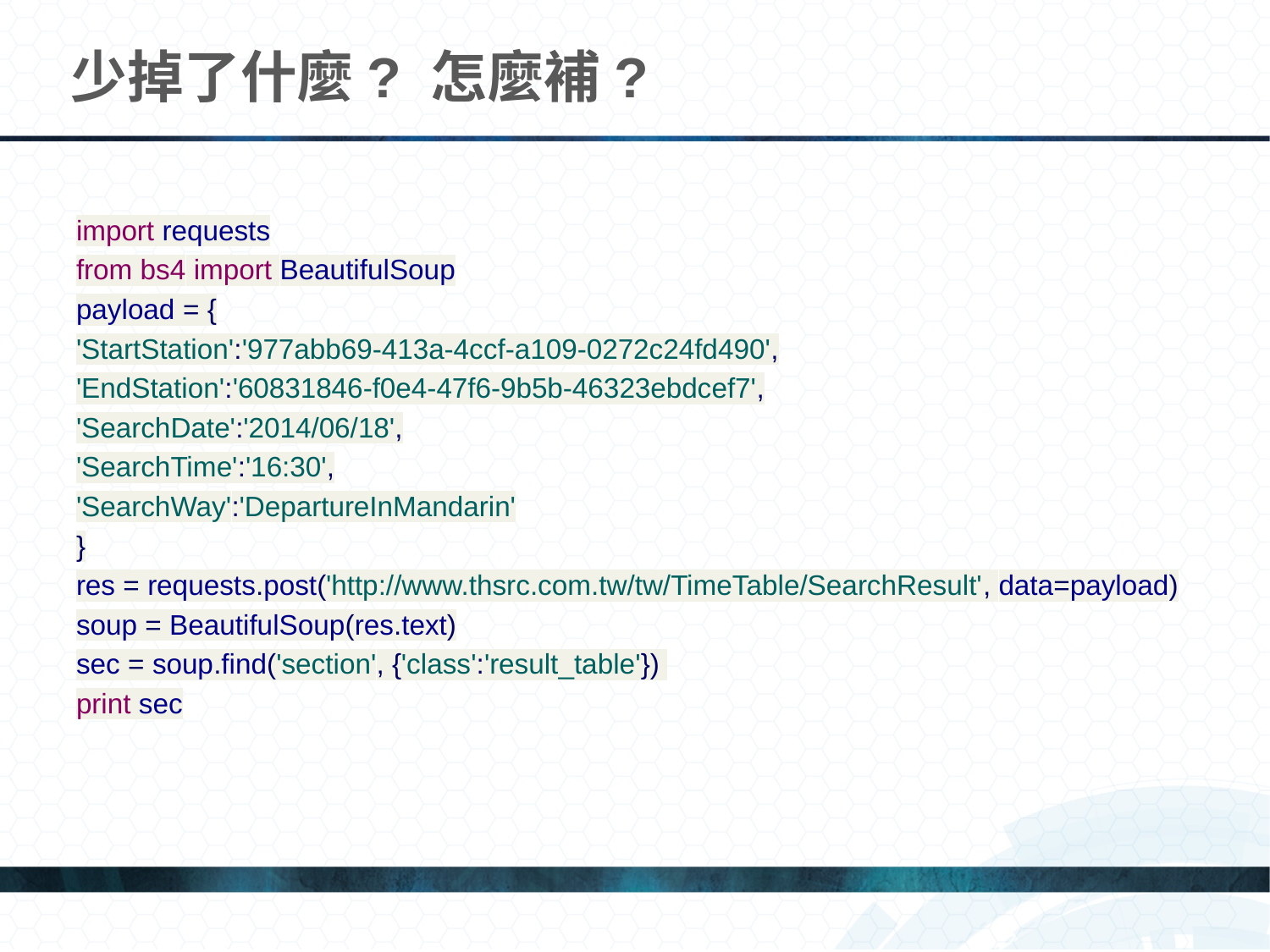

# 少掉了什麼? 怎麼補?
import requests
from bs4 import BeautifulSoup
payload = {
'StartStation':'977abb69-413a-4ccf-a109-0272c24fd490',
'EndStation':'60831846-f0e4-47f6-9b5b-46323ebdcef7',
'SearchDate':'2014/06/18',
'SearchTime':'16:30',
'SearchWay':'DepartureInMandarin'
}
res = requests.post('http://www.thsrc.com.tw/tw/TimeTable/SearchResult', data=payload)
soup = BeautifulSoup(res.text)
sec = soup.find('section', {'class':'result_table'})
print sec